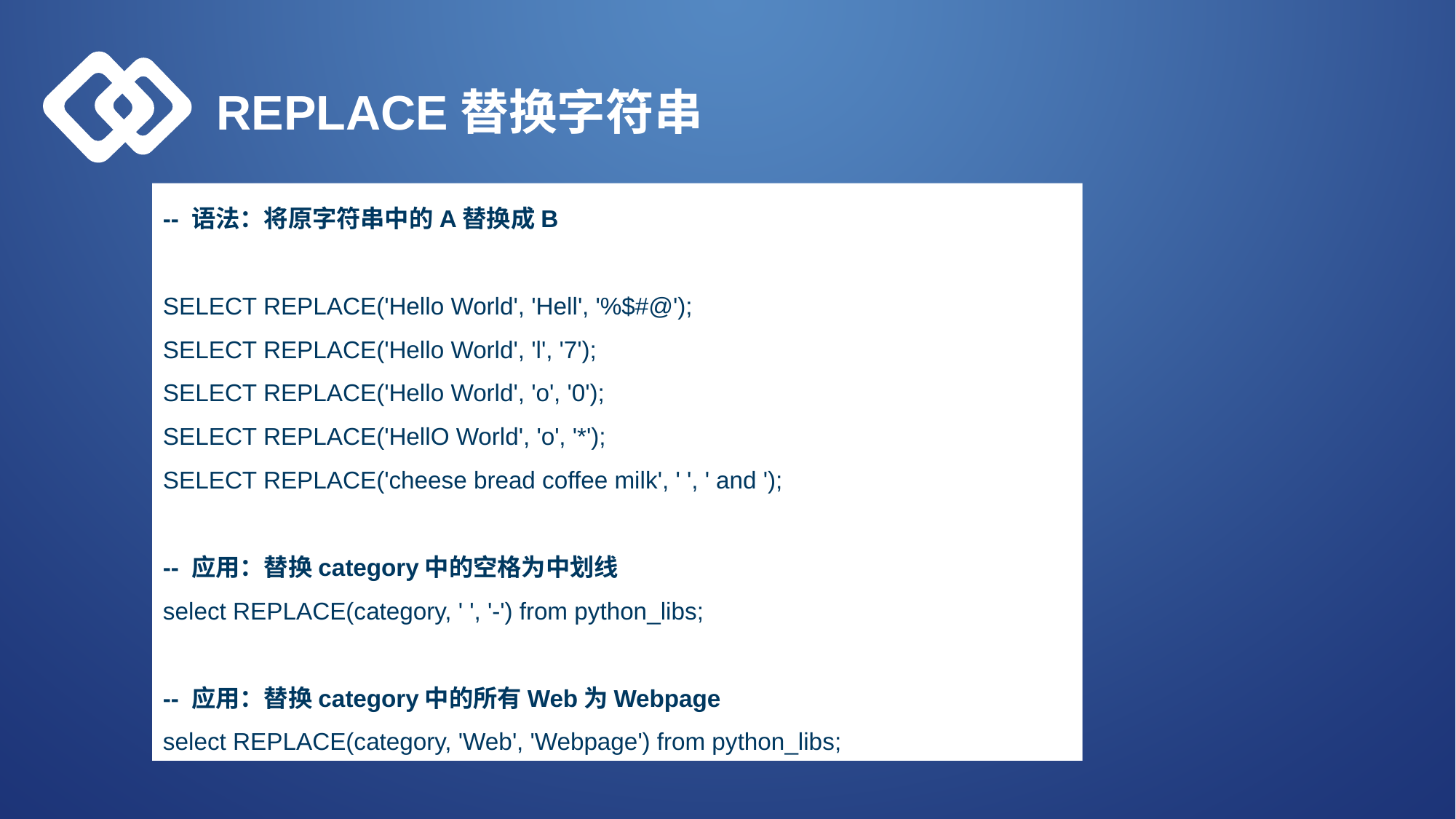

REPLACE替换字符串

-- 语法：将原字符串中的A替换成B

SELECT REPLACE('Hello World', 'Hell', '%$#@');
SELECT REPLACE('Hello World', 'l', '7');
SELECT REPLACE('Hello World', 'o', '0');
SELECT REPLACE('HellO World', 'o', '*');
SELECT REPLACE('cheese bread coffee milk', ' ', ' and ');

-- 应用：替换category中的空格为中划线
select REPLACE(category, ' ', '-') from python_libs;

-- 应用：替换category中的所有Web为Webpage
select REPLACE(category, 'Web', 'Webpage') from python_libs;